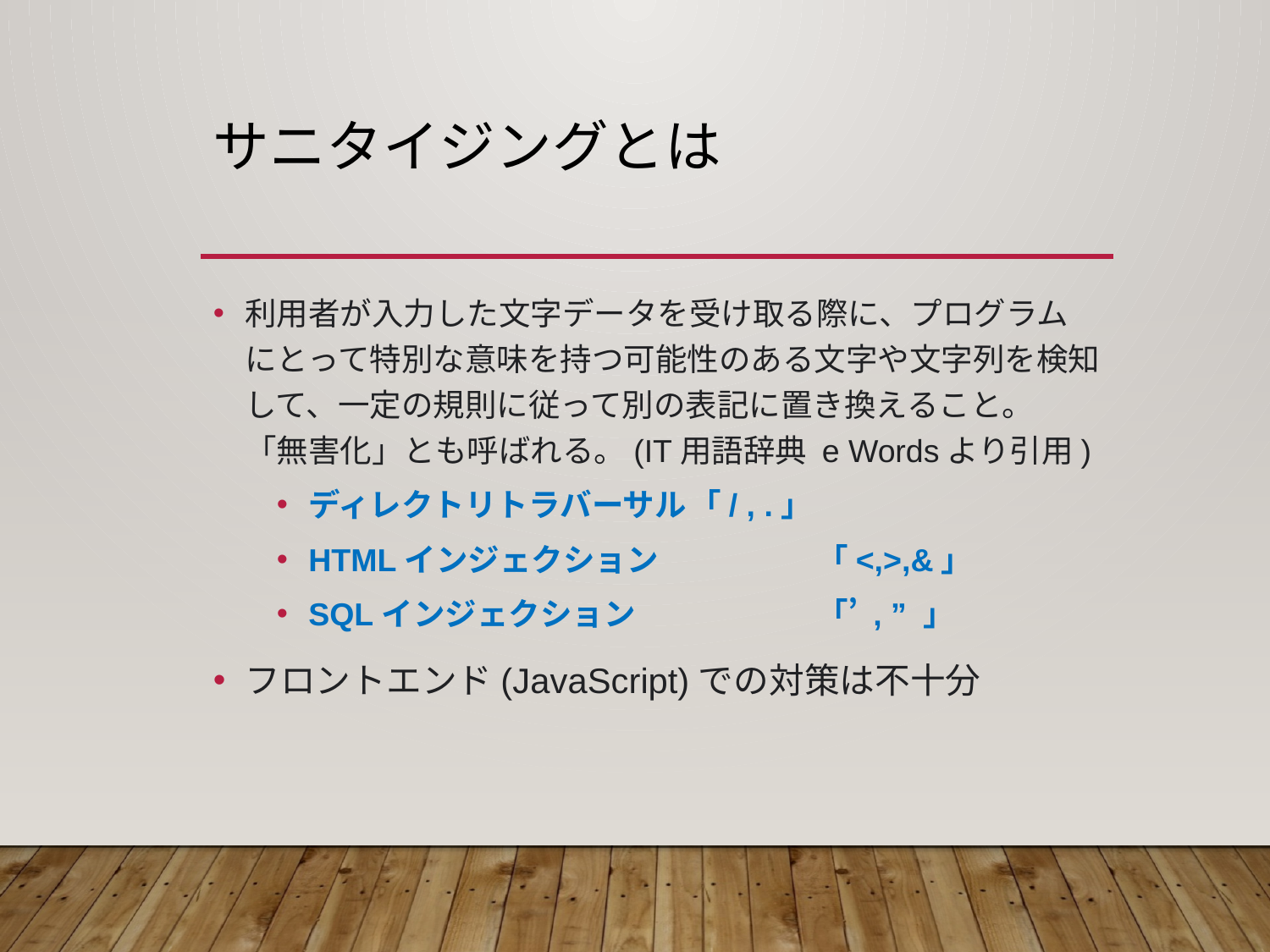

# サニタイジングとは
利用者が入力した文字データを受け取る際に、プログラムにとって特別な意味を持つ可能性のある文字や文字列を検知して、一定の規則に従って別の表記に置き換えること。 「無害化」とも呼ばれる。(IT用語辞典 e Wordsより引用)
ディレクトリトラバーサル	「/ , .」
HTMLインジェクション		「<,>,&」
SQLインジェクション		「’ , ” 」
フロントエンド(JavaScript)での対策は不十分